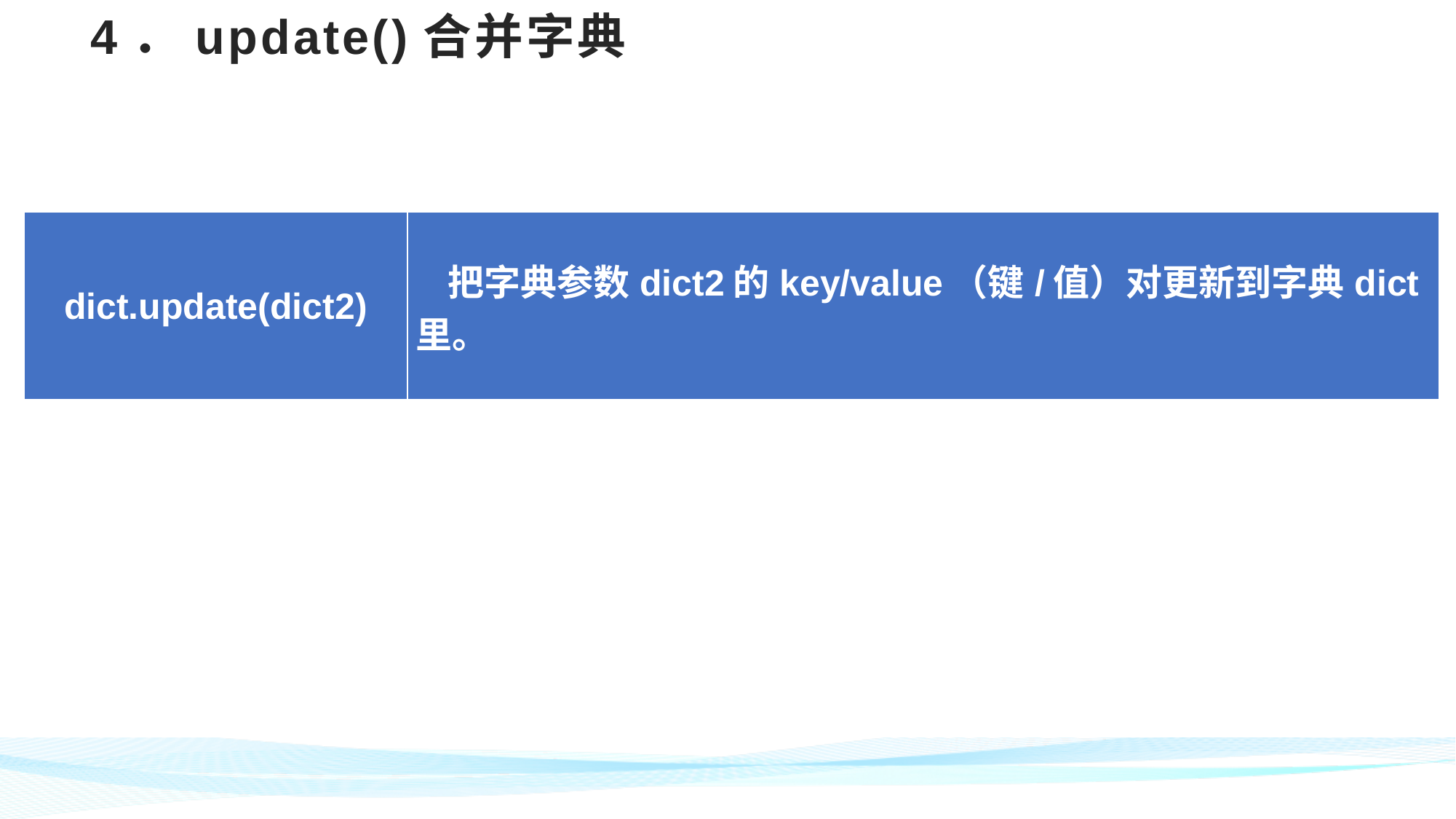

# 4．update()合并字典
| dict.update(dict2) | 把字典参数dict2的key/value（键/值）对更新到字典dict里。 |
| --- | --- |
36